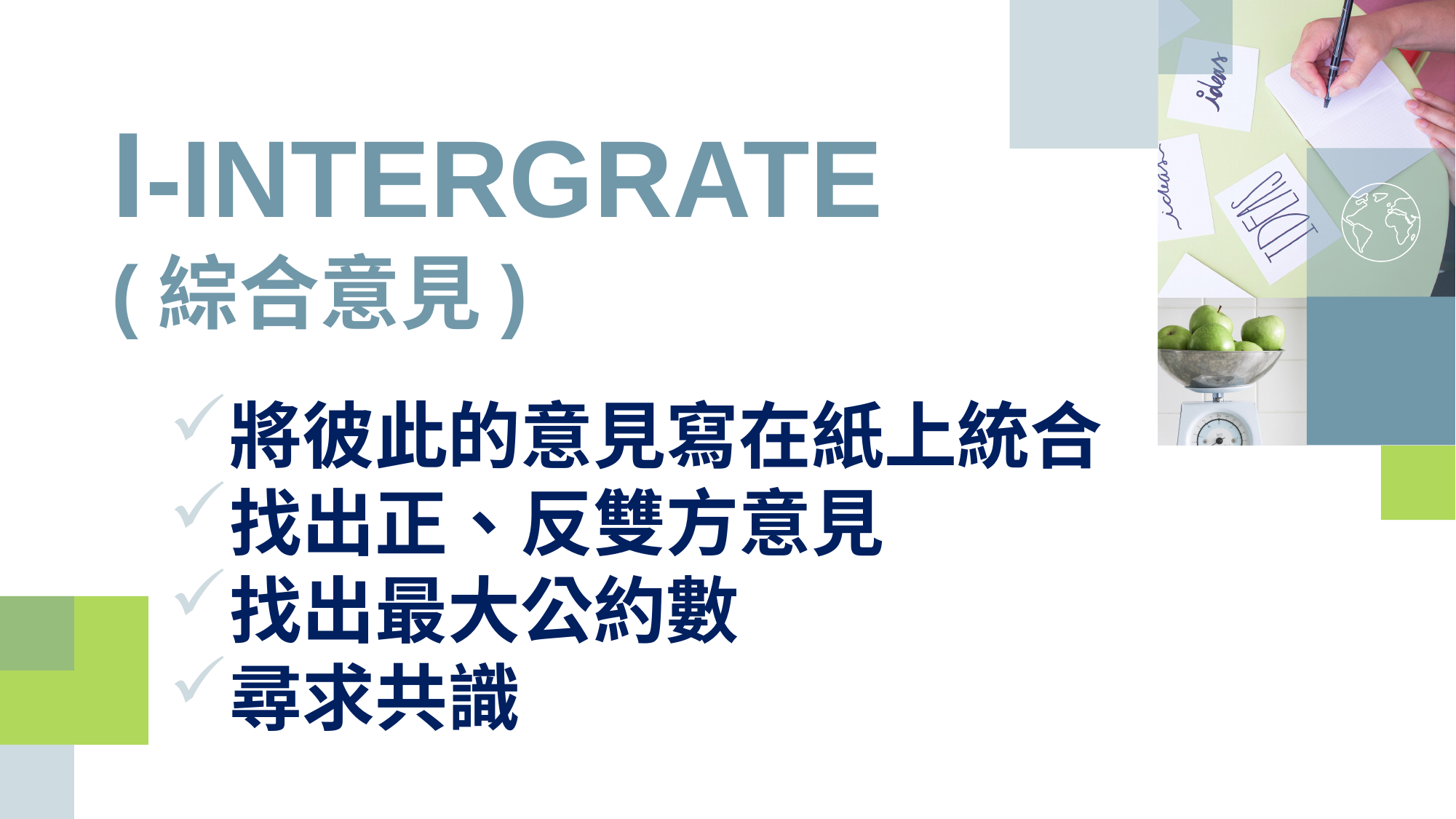

I-INTERGRATE
(綜合意見)
將彼此的意見寫在紙上統合
找出正、反雙方意見
找出最大公約數
尋求共識